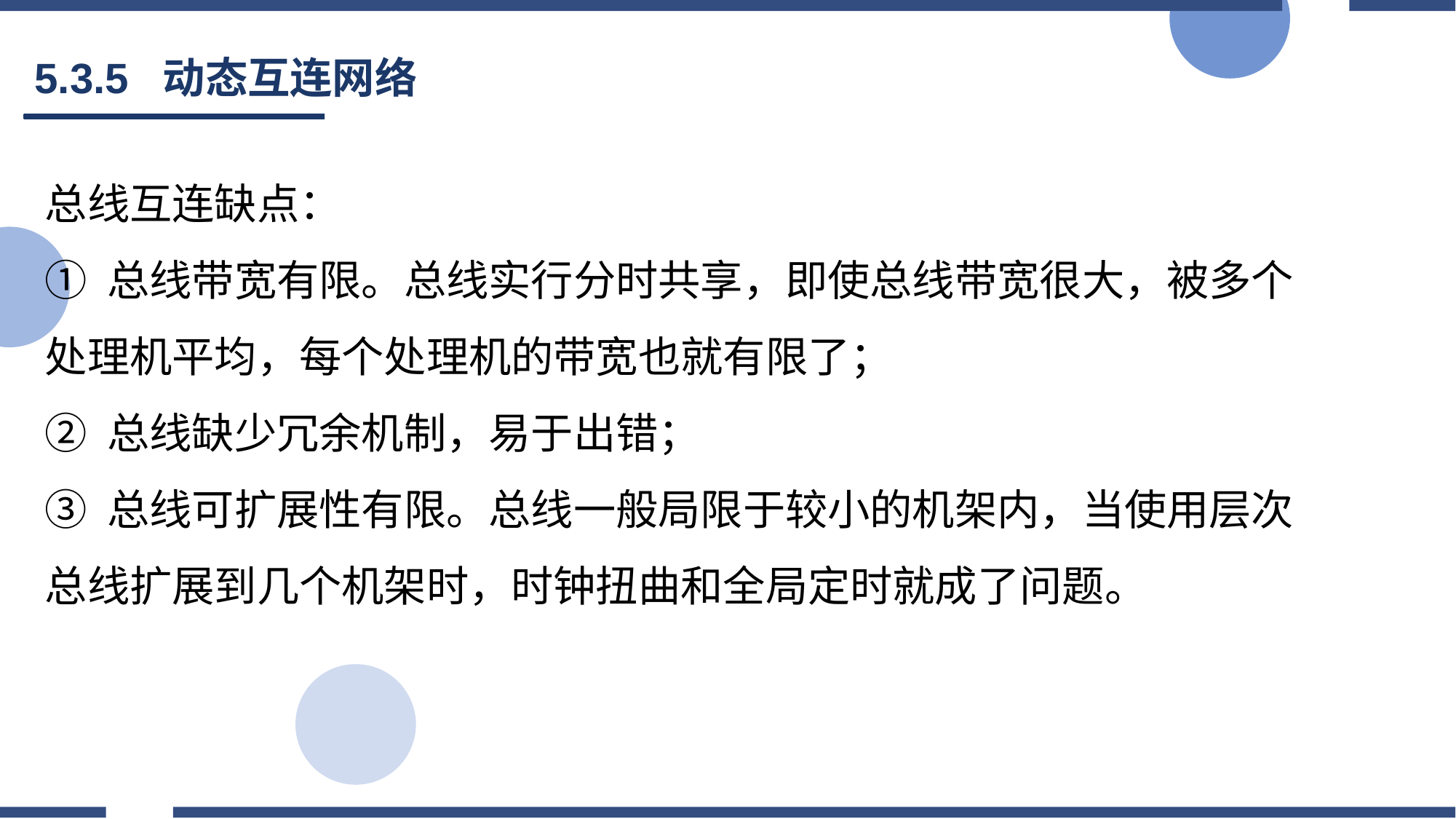

# 5.3.5  动态互连网络
总线互连缺点：
① 总线带宽有限。总线实行分时共享，即使总线带宽很大，被多个处理机平均，每个处理机的带宽也就有限了；
② 总线缺少冗余机制，易于出错；
③ 总线可扩展性有限。总线一般局限于较小的机架内，当使用层次总线扩展到几个机架时，时钟扭曲和全局定时就成了问题。